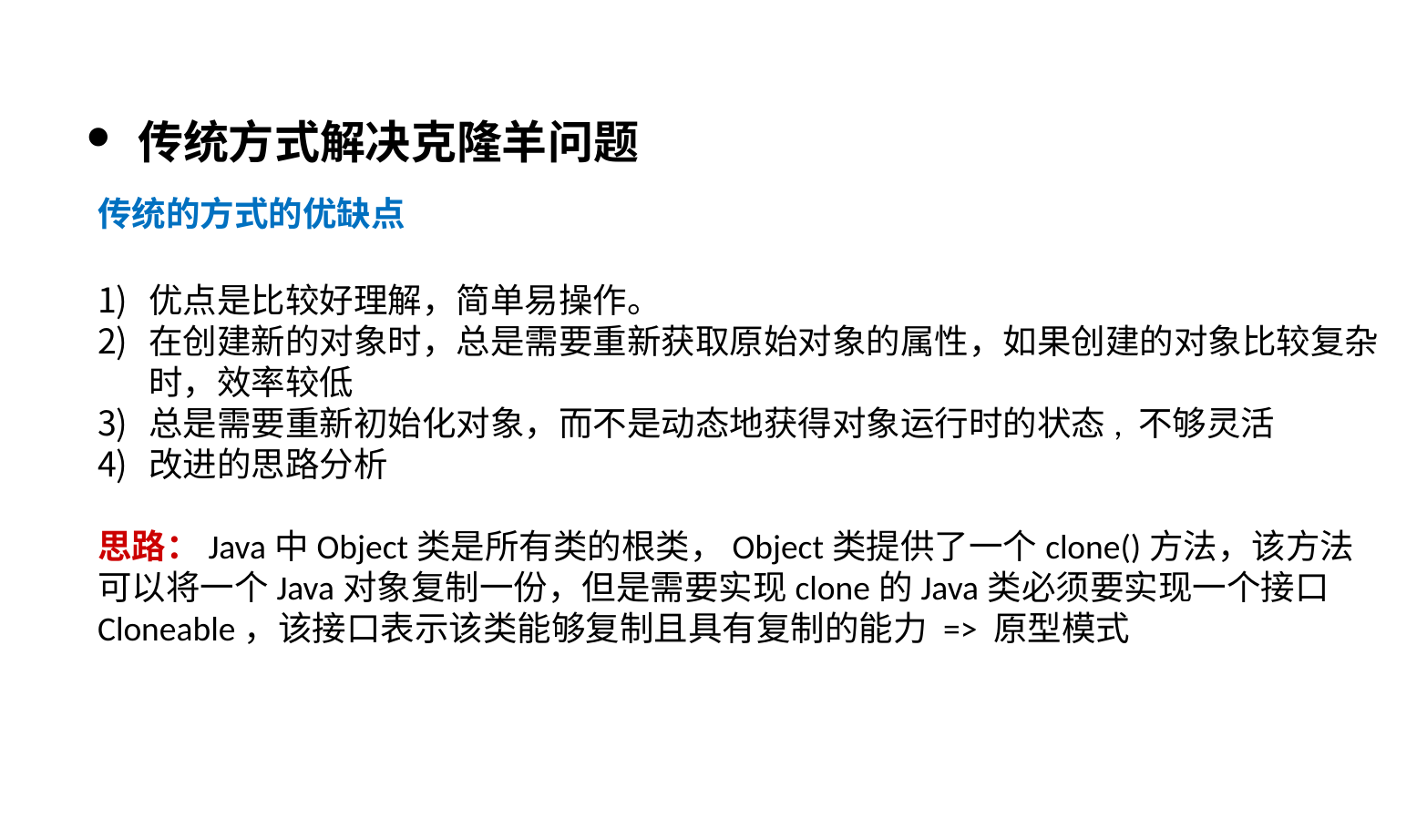

传统方式解决克隆羊问题

传统的方式的优缺点

优点是比较好理解，简单易操作。
在创建新的对象时，总是需要重新获取原始对象的属性，如果创建的对象比较复杂时，效率较低
总是需要重新初始化对象，而不是动态地获得对象运行时的状态, 不够灵活
改进的思路分析
思路：Java中Object类是所有类的根类，Object类提供了一个clone()方法，该方法可以将一个Java对象复制一份，但是需要实现clone的Java类必须要实现一个接口Cloneable，该接口表示该类能够复制且具有复制的能力 => 原型模式